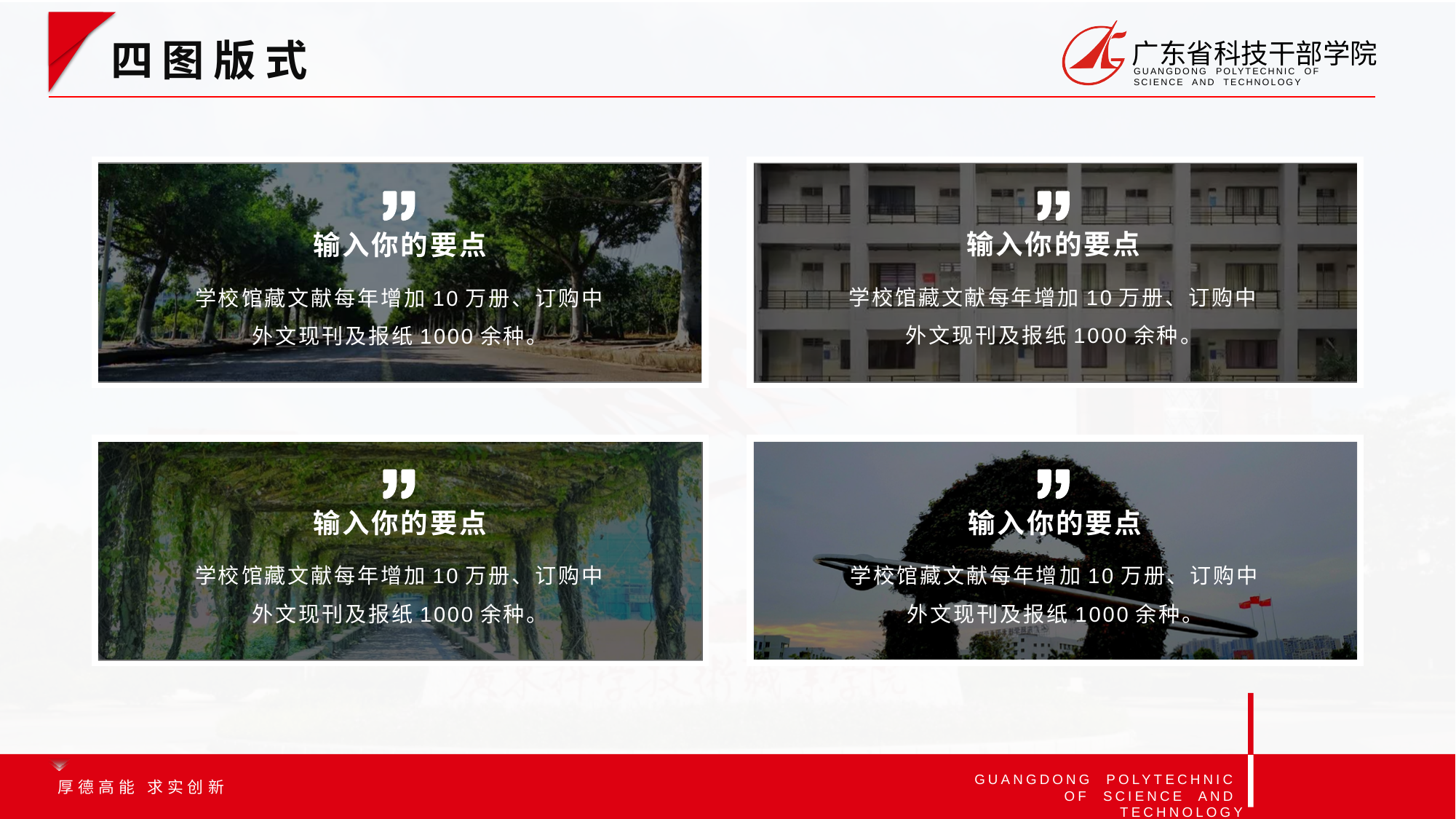

选中图片☞鼠标左键水平拖拉端部圆点☞即可调整图片角部曲度
四图版式

输入你的要点
输入你的要点
学校馆藏文献每年增加10万册、订购中外文现刊及报纸1000余种。
学校馆藏文献每年增加10万册、订购中外文现刊及报纸1000余种。

输入你的要点
输入你的要点
学校馆藏文献每年增加10万册、订购中外文现刊及报纸1000余种。
学校馆藏文献每年增加10万册、订购中外文现刊及报纸1000余种。